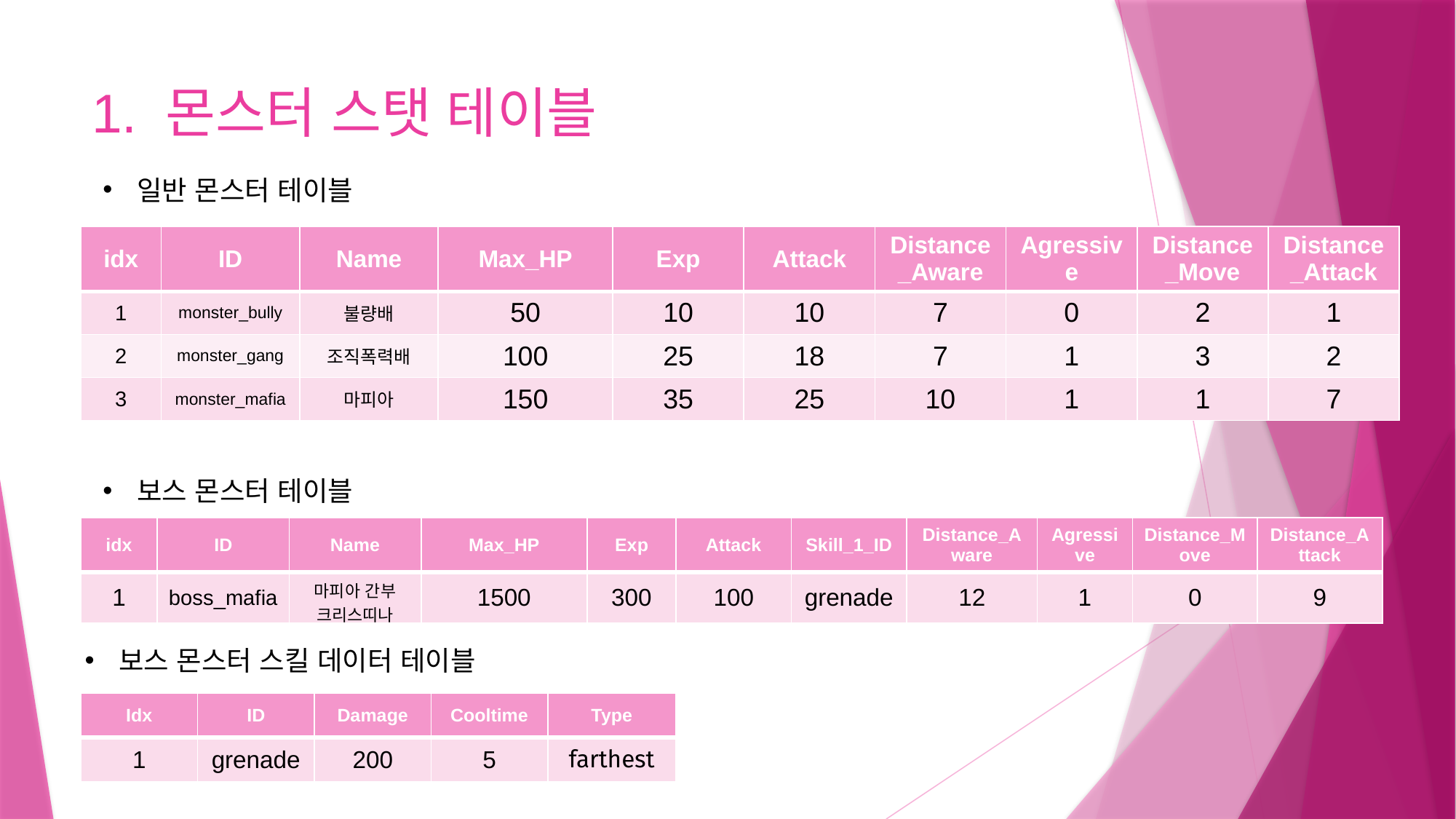

# 1. 몬스터 스탯 테이블
일반 몬스터 테이블
| idx | ID | Name | Max\_HP | Exp | Attack | Distance\_Aware | Agressive | Distance\_Move | Distance\_Attack |
| --- | --- | --- | --- | --- | --- | --- | --- | --- | --- |
| 1 | monster\_bully | 불량배 | 50 | 10 | 10 | 7 | 0 | 2 | 1 |
| 2 | monster\_gang | 조직폭력배 | 100 | 25 | 18 | 7 | 1 | 3 | 2 |
| 3 | monster\_mafia | 마피아 | 150 | 35 | 25 | 10 | 1 | 1 | 7 |
보스 몬스터 테이블
| idx | ID | Name | Max\_HP | Exp | Attack | Skill\_1\_ID | Distance\_Aware | Agressive | Distance\_Move | Distance\_Attack |
| --- | --- | --- | --- | --- | --- | --- | --- | --- | --- | --- |
| 1 | boss\_mafia | 마피아 간부 크리스띠나 | 1500 | 300 | 100 | grenade | 12 | 1 | 0 | 9 |
보스 몬스터 스킬 데이터 테이블
| Idx | ID | Damage | Cooltime | Type |
| --- | --- | --- | --- | --- |
| 1 | grenade | 200 | 5 | farthest |